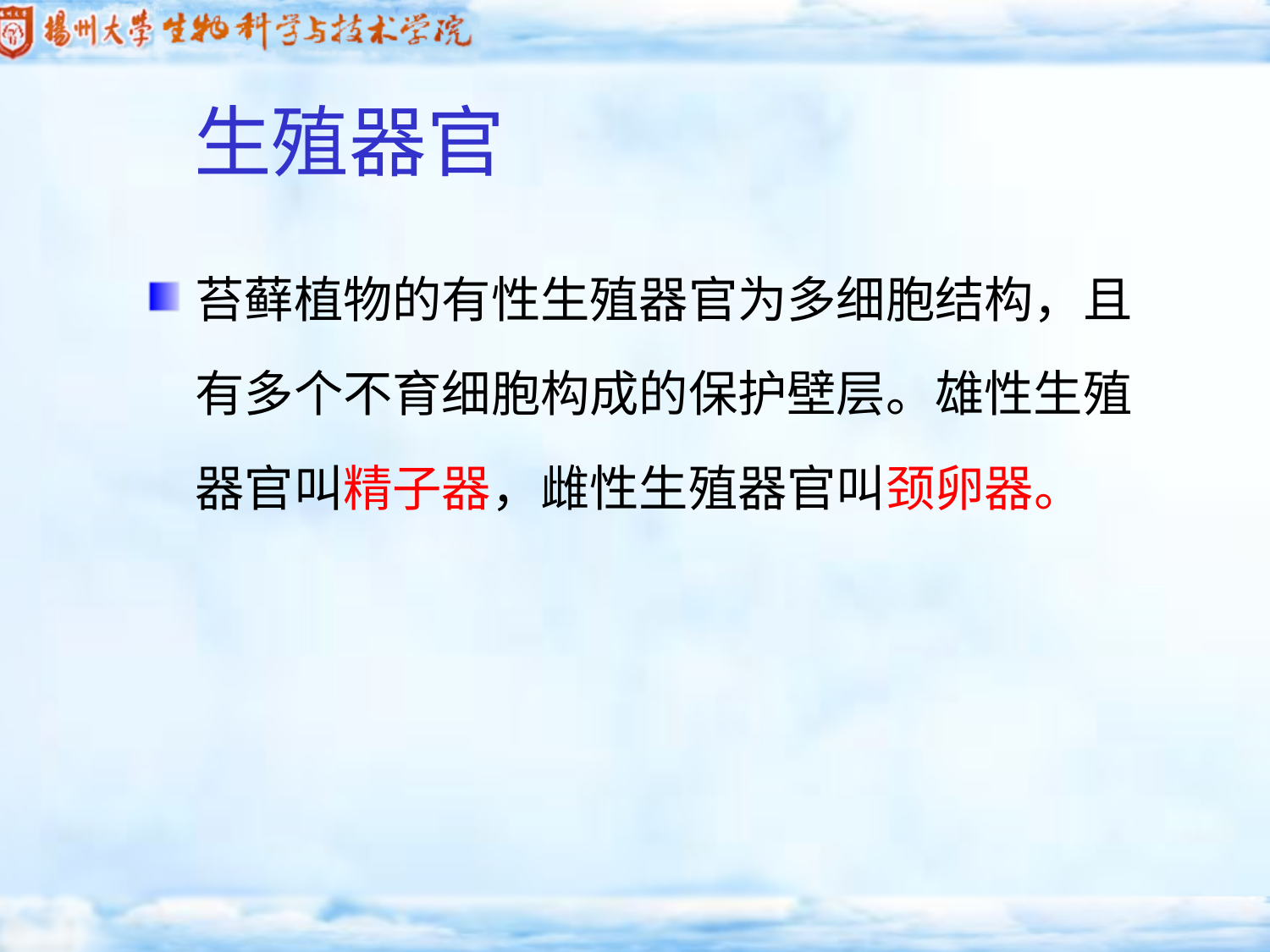

# 生殖器官
苔藓植物的有性生殖器官为多细胞结构，且有多个不育细胞构成的保护壁层。雄性生殖器官叫精子器，雌性生殖器官叫颈卵器。